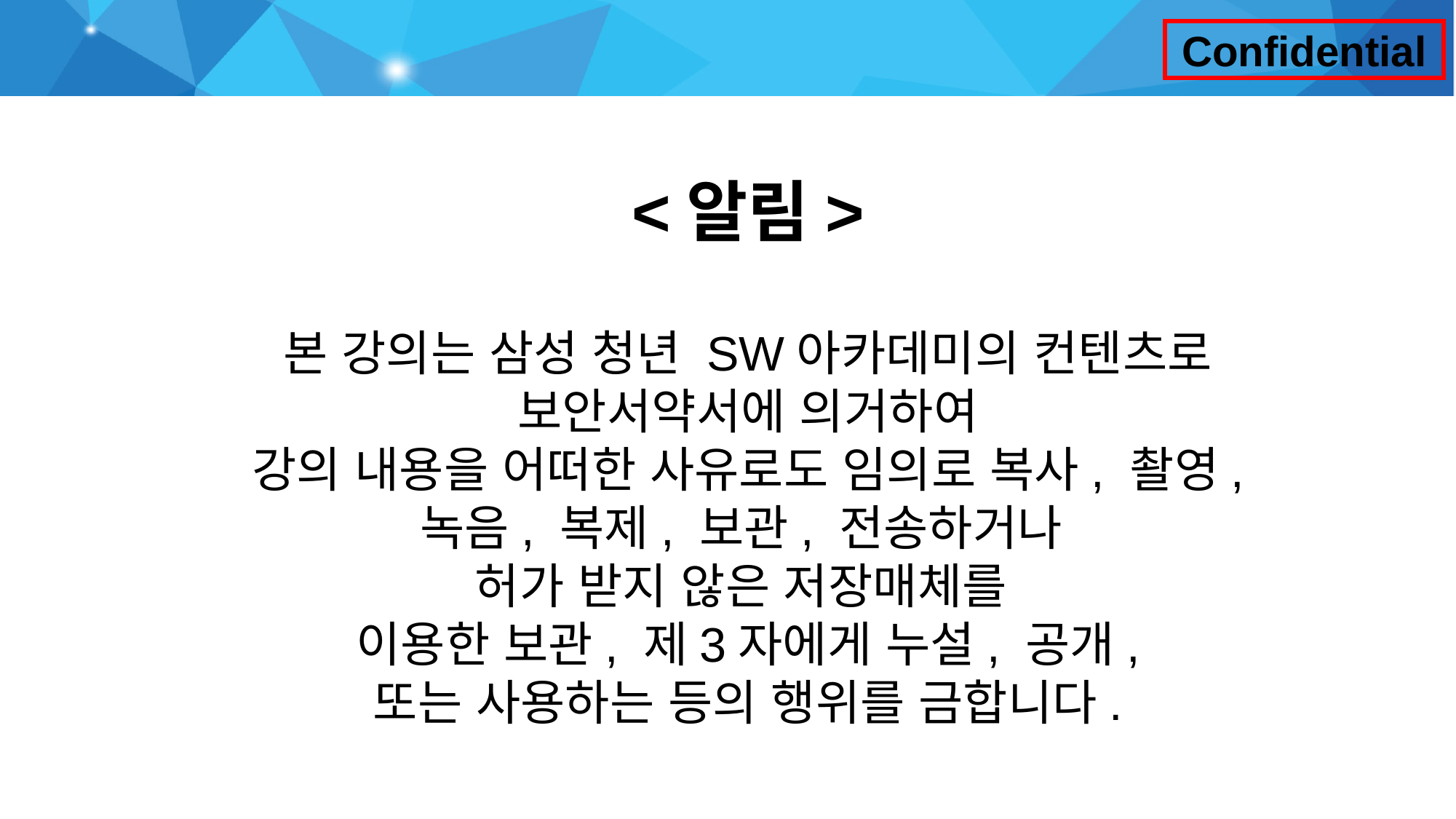

#

<알림>

본 강의는 삼성 청년 SW아카데미의 컨텐츠로
보안서약서에 의거하여
강의 내용을 어떠한 사유로도 임의로 복사, 촬영, 녹음, 복제, 보관, 전송하거나
허가 받지 않은 저장매체를
이용한 보관, 제3자에게 누설, 공개,
또는 사용하는 등의 행위를 금합니다.